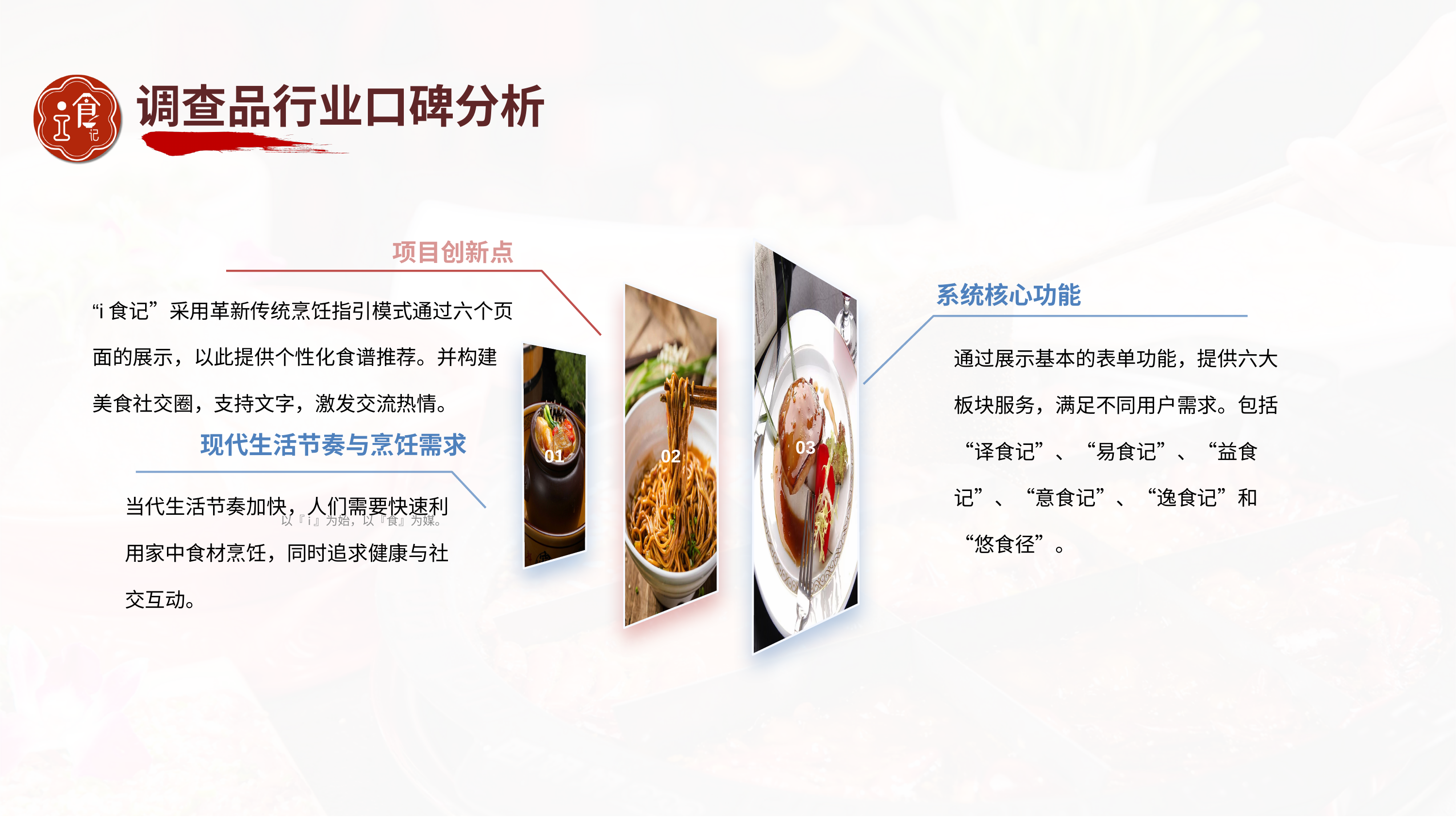

调查品行业口碑分析

项目创新点
03

系统核心功能

“i食记”采用革新传统烹饪指引模式通过六个页面的展示，以此提供个性化食谱推荐。并构建美食社交圈，支持文字，激发交流热情。

02

通过展示基本的表单功能，提供六大板块服务，满足不同用户需求。包括“译食记”、“易食记”、“益食记”、“意食记”、“逸食记”和“悠食径”。
01

现代生活节奏与烹饪需求
当代生活节奏加快，人们需要快速利用家中食材烹饪，同时追求健康与社交互动。

以『i』为始，以『食』为媒。